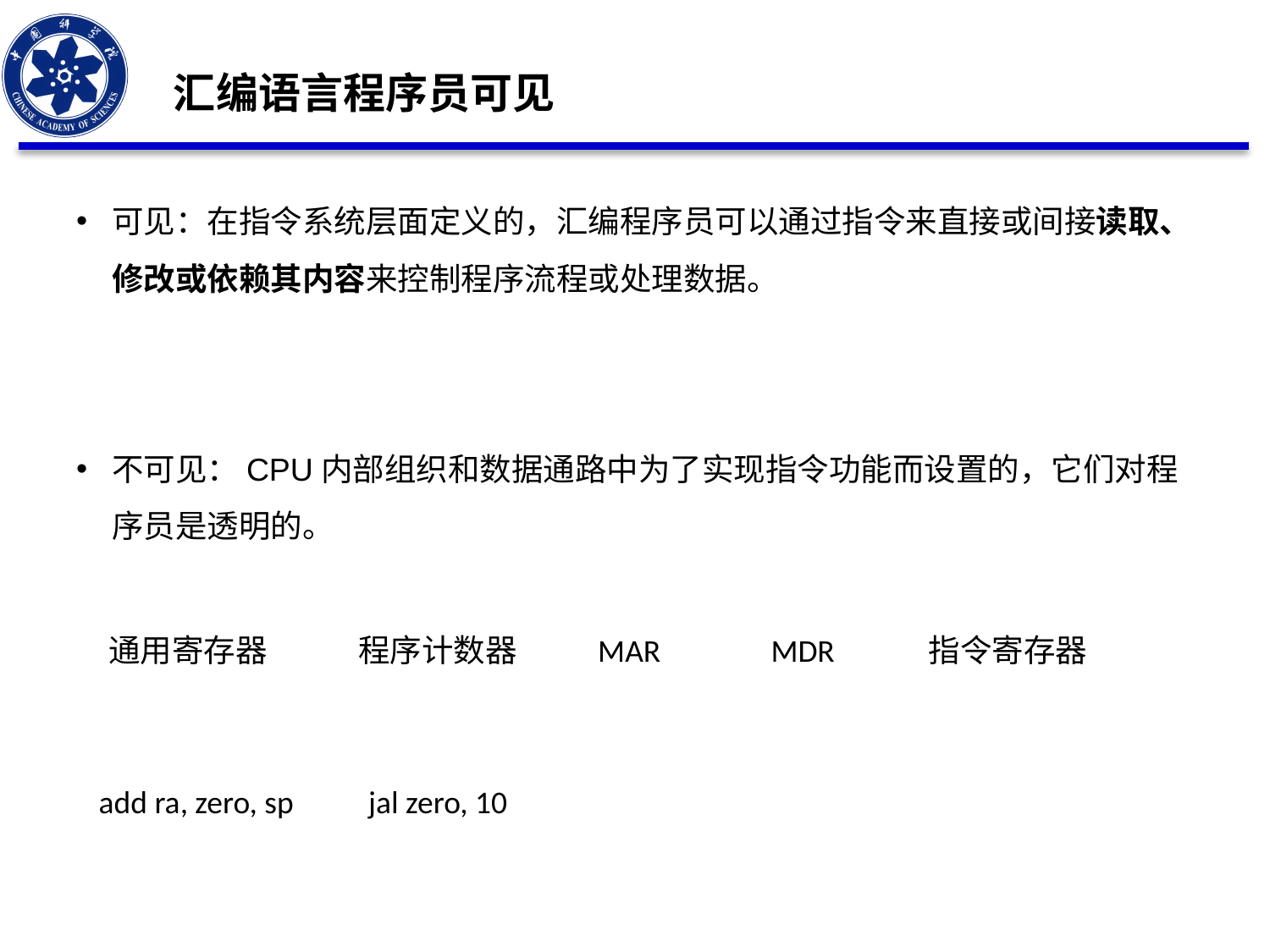

汇编语言程序员可见
可见：在指令系统层面定义的，汇编程序员可以通过指令来直接或间接读取、修改或依赖其内容来控制程序流程或处理数据。

不可见：CPU内部组织和数据通路中为了实现指令功能而设置的，它们对程序员是透明的。
通用寄存器
程序计数器
MDR
指令寄存器
MAR
add ra, zero, sp
jal zero, 10